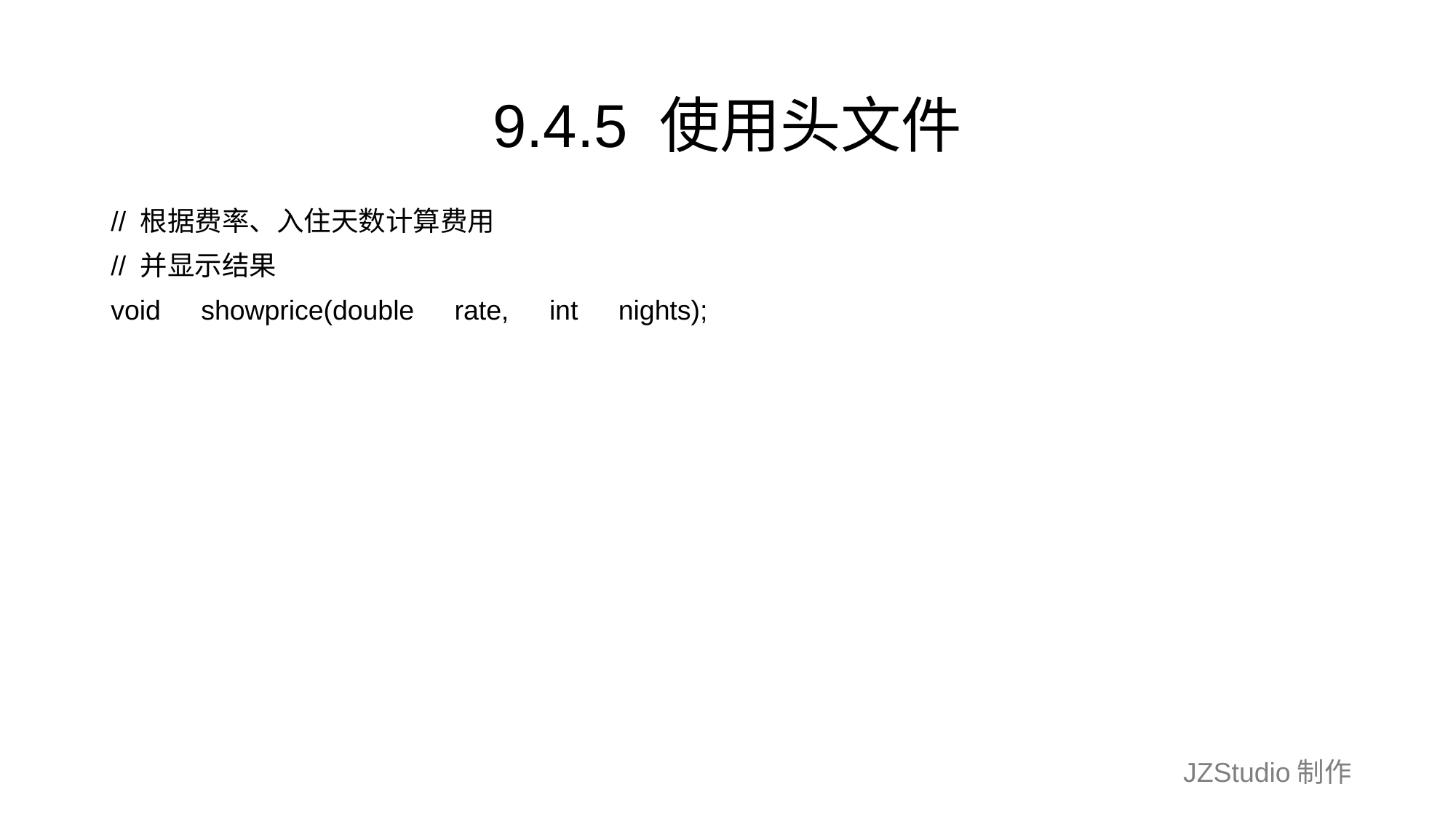

# 9.4.5 使用头文件
// 根据费率、入住天数计算费用
// 并显示结果
void　showprice(double　rate,　int　nights);